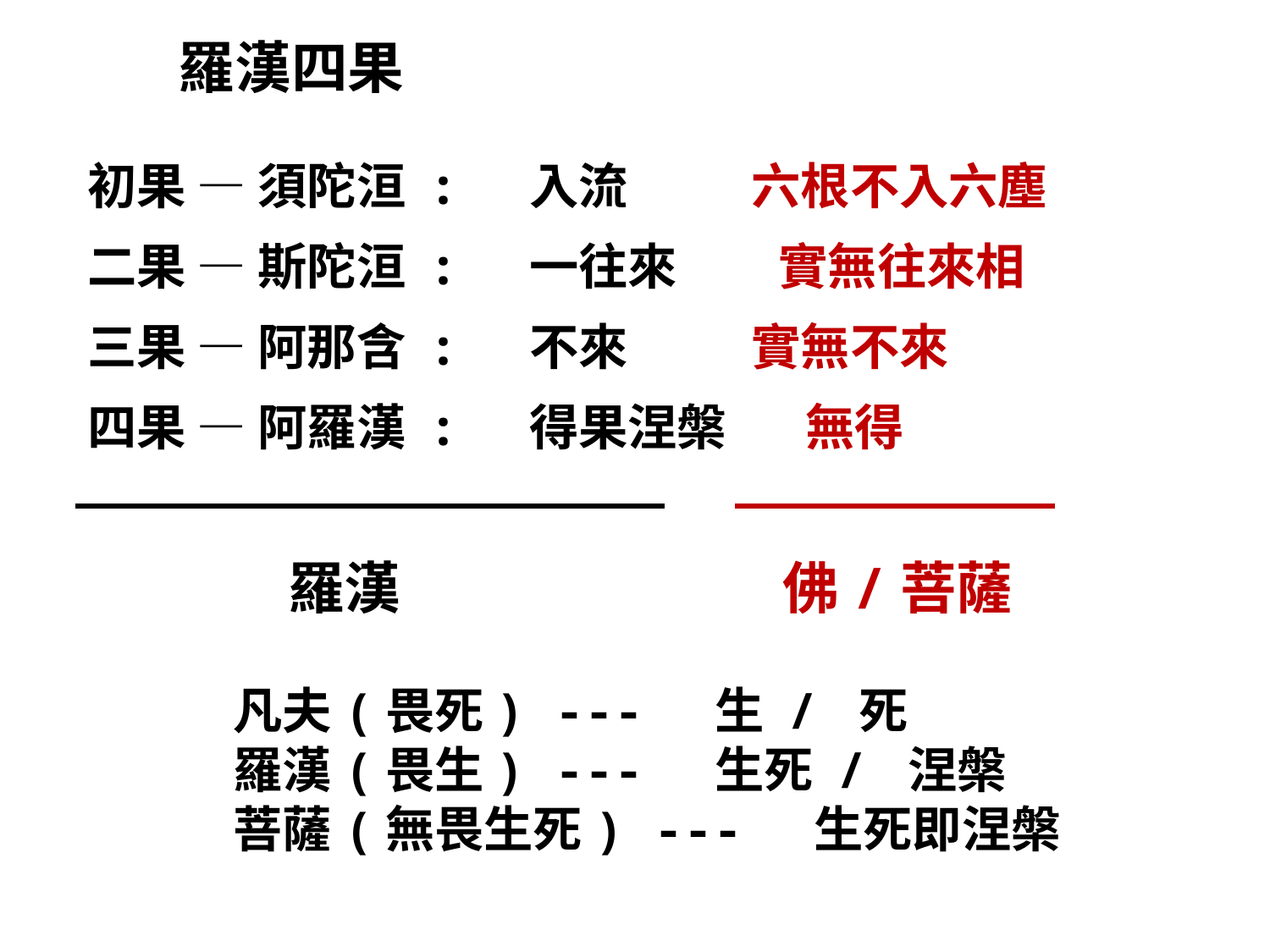

羅漢四果

初果 — 須陀洹 :  入流           六根不入六塵
二果 — 斯陀洹 :  一往來         實無往來相
三果 — 阿那含 :  不來           實無不來
四果 — 阿羅漢 :  得果涅槃       無得
羅漢
佛/菩薩
凡夫(畏死) ---  生 / 死
羅漢(畏生) ---  生死 / 涅槃
菩薩(無畏生死) ---  生死即涅槃